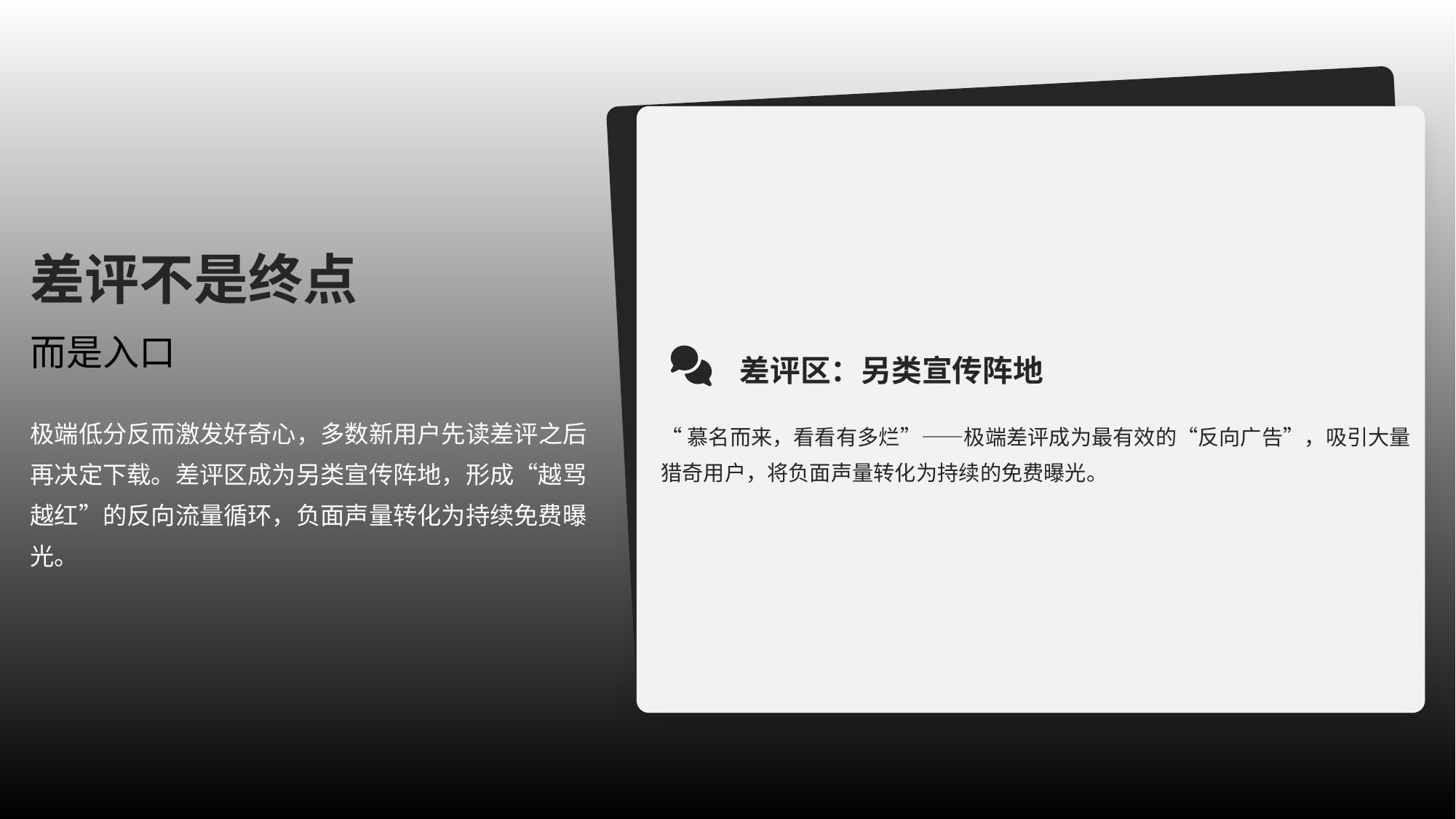

差评不是终点
而是入口
差评区：另类宣传阵地

极端低分反而激发好奇心，多数新用户先读差评之后再决定下载。差评区成为另类宣传阵地，形成“越骂越红”的反向流量循环，负面声量转化为持续免费曝光。
“慕名而来，看看有多烂”——极端差评成为最有效的“反向广告”，吸引大量猎奇用户，将负面声量转化为持续的免费曝光。